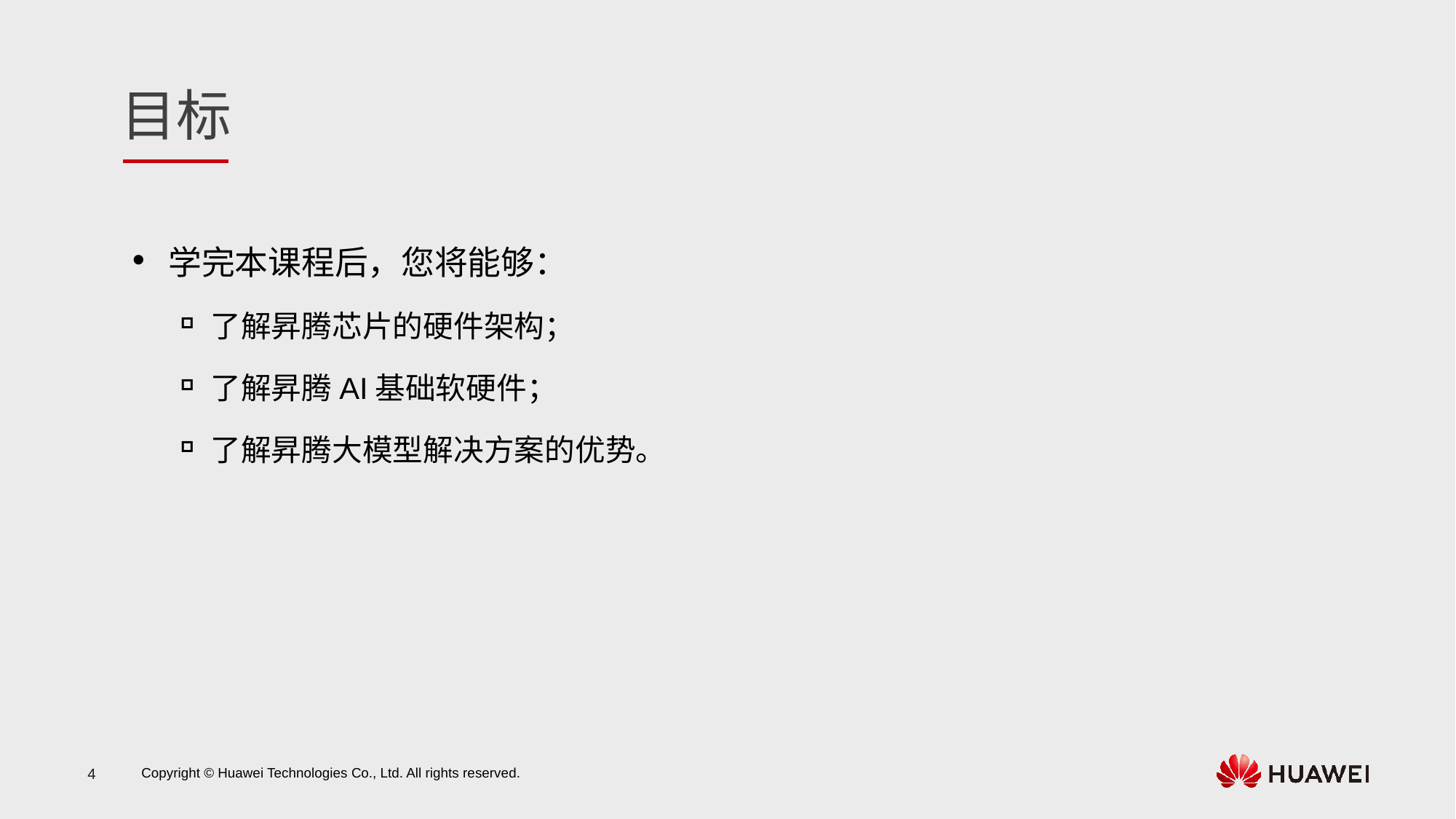

学完本课程后，您将能够：
了解昇腾芯片的硬件架构；
了解昇腾AI基础软硬件；
了解昇腾大模型解决方案的优势。